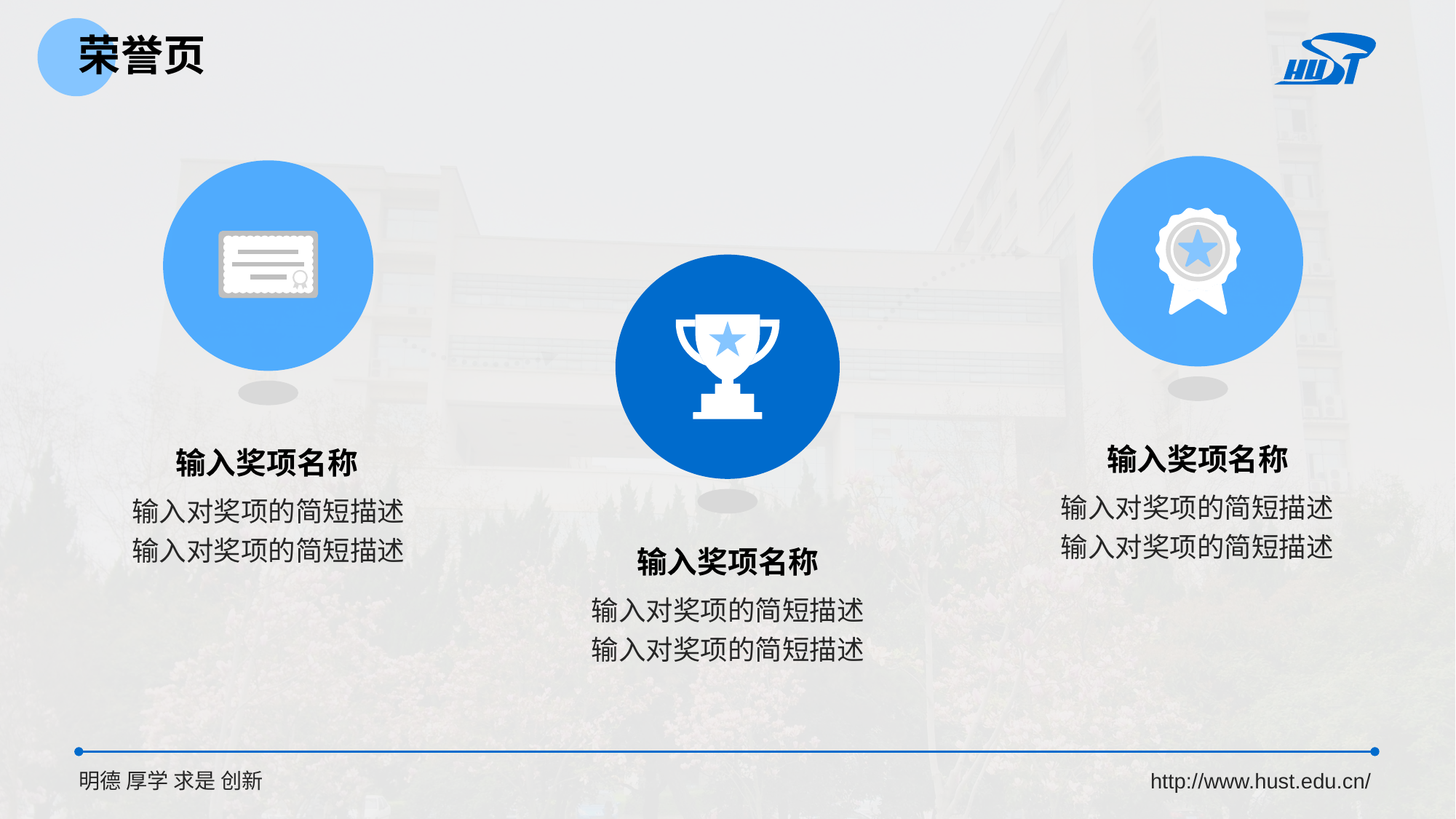

荣誉页
`

输入奖项名称
输入对奖项的简短描述
输入对奖项的简短描述
输入奖项名称
输入对奖项的简短描述
输入对奖项的简短描述

输入奖项名称
输入对奖项的简短描述
输入对奖项的简短描述